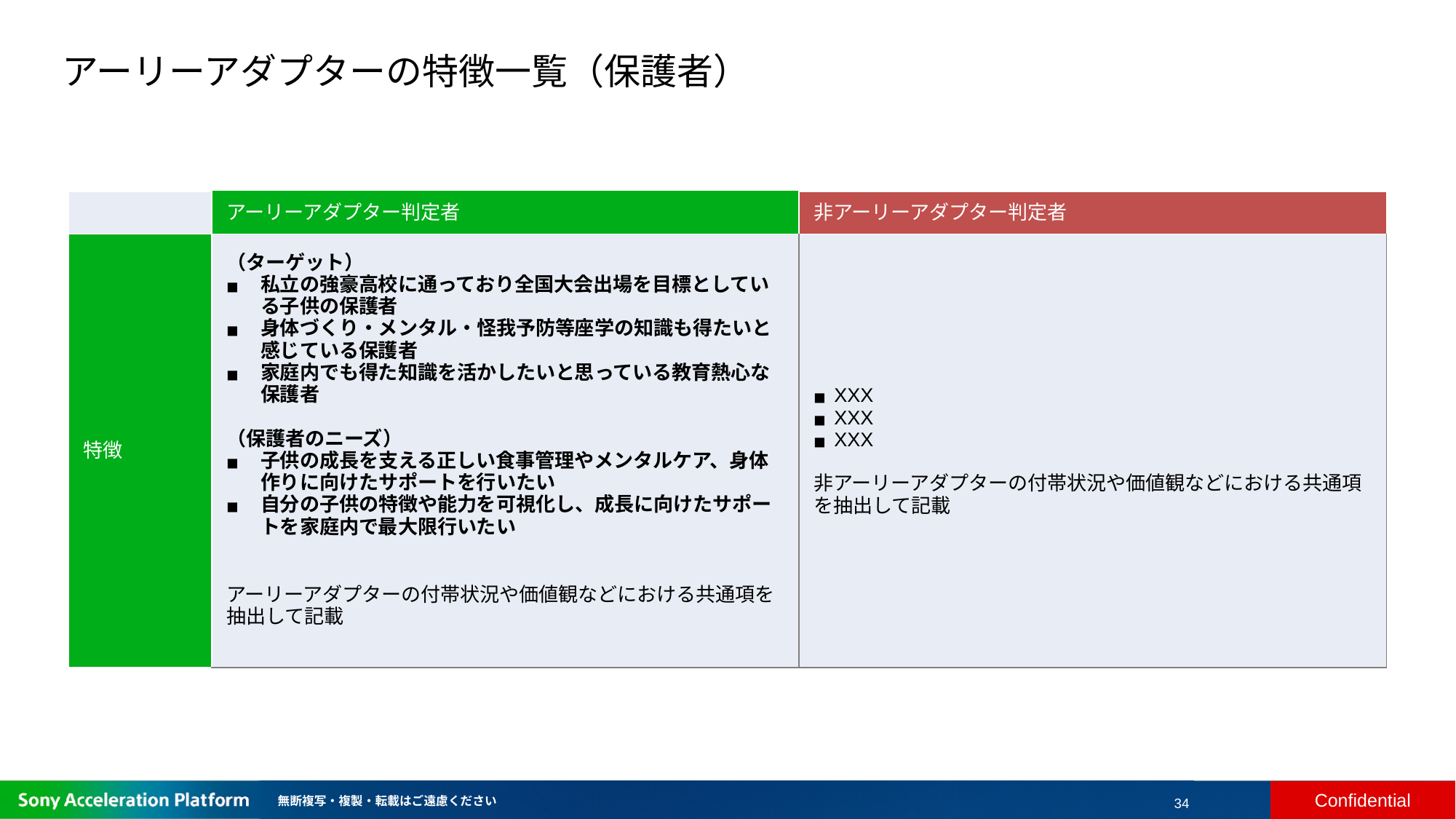

# アーリーアダプターの特徴一覧（保護者）
|  | アーリーアダプター判定者 | 非アーリーアダプター判定者 |
| --- | --- | --- |
| 特徴 | （ターゲット） 私立の強豪高校に通っており全国大会出場を目標としている子供の保護者 身体づくり・メンタル・怪我予防等座学の知識も得たいと感じている保護者 家庭内でも得た知識を活かしたいと思っている教育熱心な保護者 （保護者のニーズ） 子供の成長を支える正しい食事管理やメンタルケア、身体作りに向けたサポートを行いたい 自分の子供の特徴や能力を可視化し、成長に向けたサポートを家庭内で最大限行いたい アーリーアダプターの付帯状況や価値観などにおける共通項を抽出して記載 | XXX XXX XXX 非アーリーアダプターの付帯状況や価値観などにおける共通項を抽出して記載 |